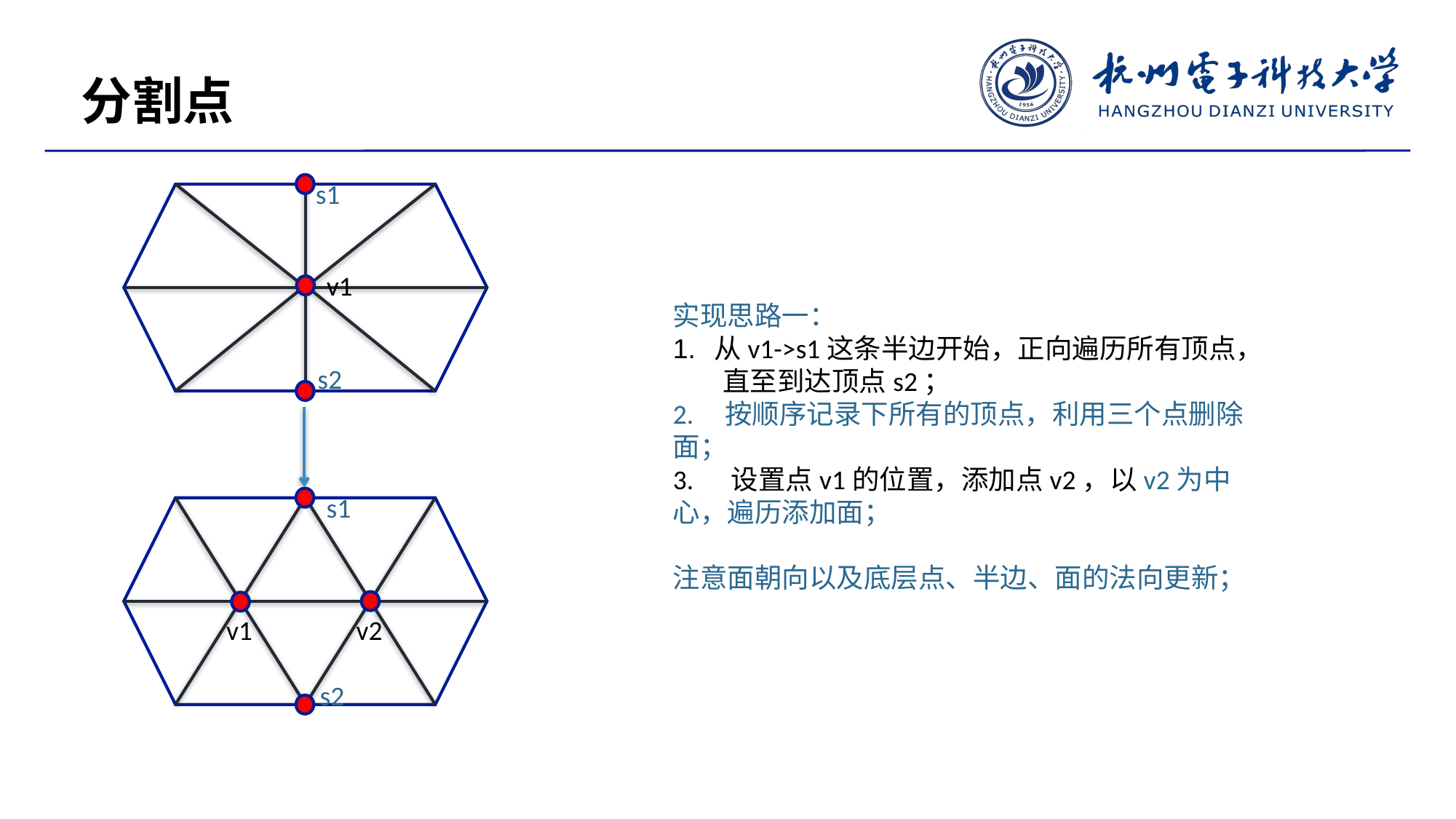

分割点
s1

v1
s2
实现思路一：
从v1->s1这条半边开始，正向遍历所有顶点，
       直至到达顶点s2；
2.    按顺序记录下所有的顶点，利用三个点删除面；
3.     设置点v1的位置，添加点v2，以v2为中心，遍历添加面；

注意面朝向以及底层点、半边、面的法向更新；
s1

v1
v2
s2